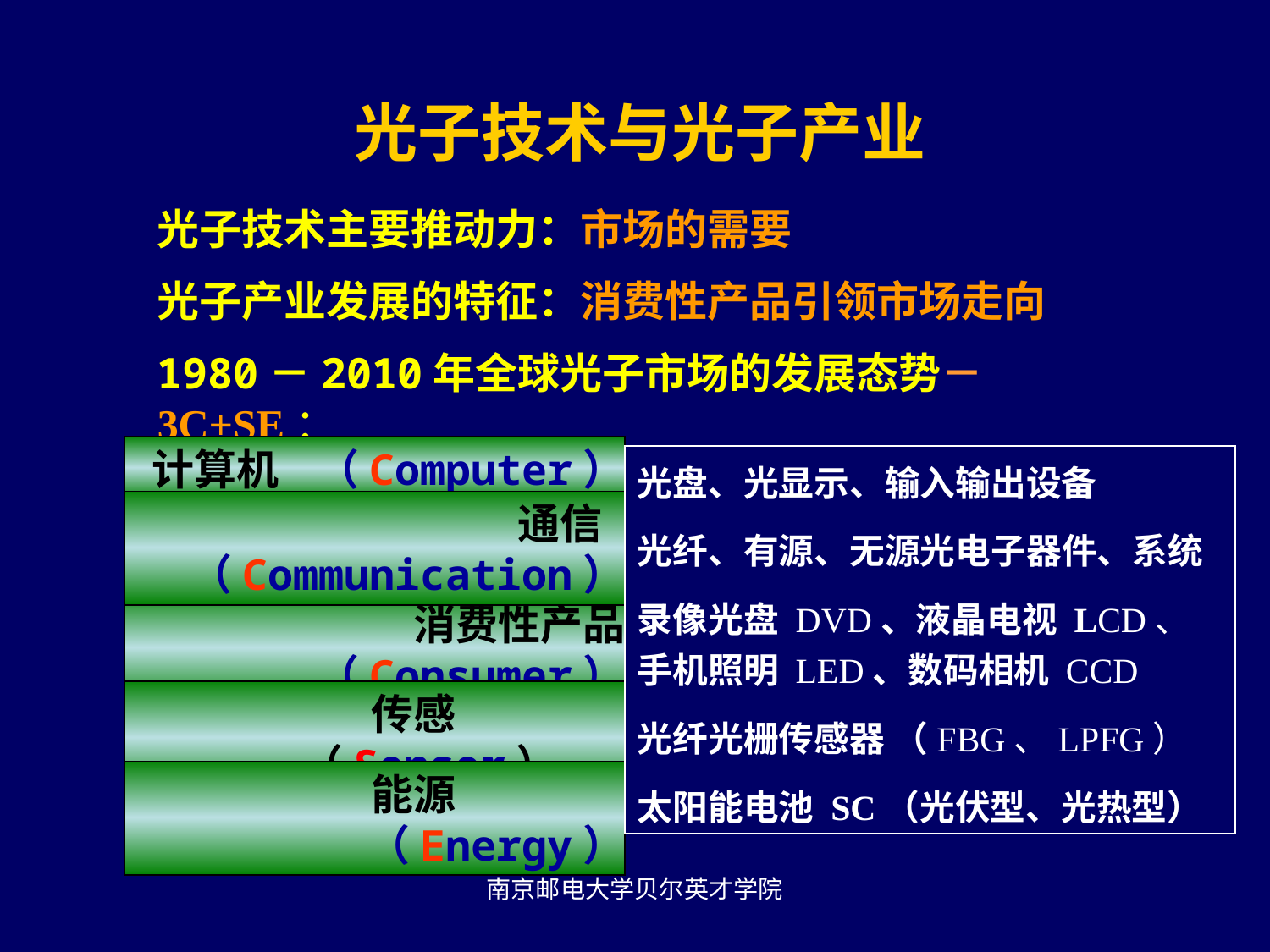

光子技术与光子产业
光子技术主要推动力：市场的需要
光子产业发展的特征：消费性产品引领市场走向
1980－2010年全球光子市场的发展态势－3C+SE：
计算机    （Computer）
光盘、光显示、输入输出设备
光纤、有源、无源光电子器件、系统
录像光盘 DVD、液晶电视 LCD、手机照明 LED、数码相机 CCD
光纤光栅传感器 （FBG、LPFG）
太阳能电池 SC（光伏型、光热型）
 通信	（Communication）
消费性产品（Consumer）
传感		（Sensor）
能源		（Energy）

南京邮电大学贝尔英才学院
31